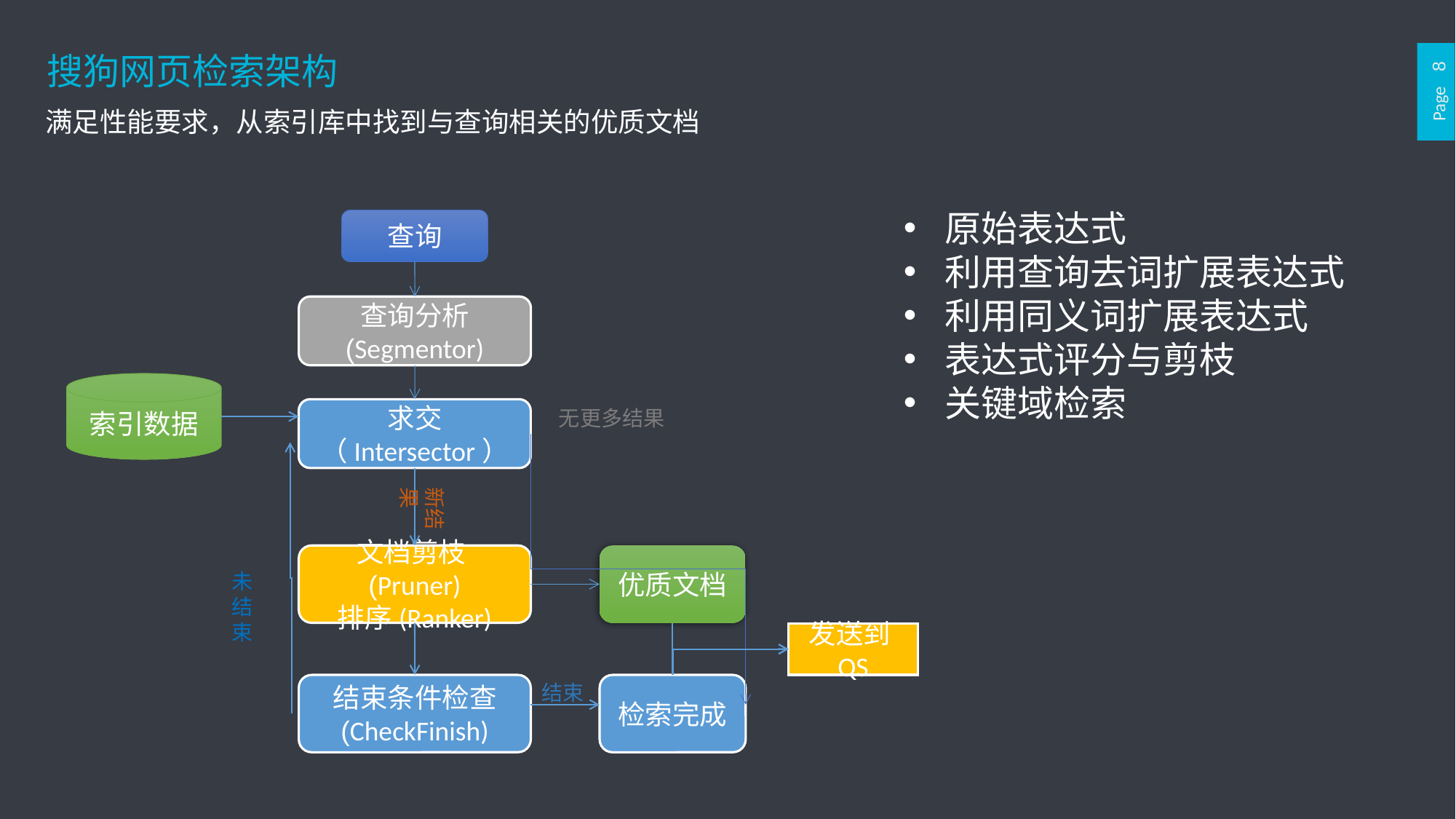

搜狗网页检索架构

Page   8
满足性能要求，从索引库中找到与查询相关的优质文档
原始表达式
利用查询去词扩展表达式
利用同义词扩展表达式
表达式评分与剪枝
关键域检索
查询
查询分析
(Segmentor)
索引数据
求交（Intersector）
无更多结果
新结果
文档剪枝(Pruner)
排序(Ranker)
优质文档
未结束
发送到QS
结束
结束条件检查
(CheckFinish)
检索完成